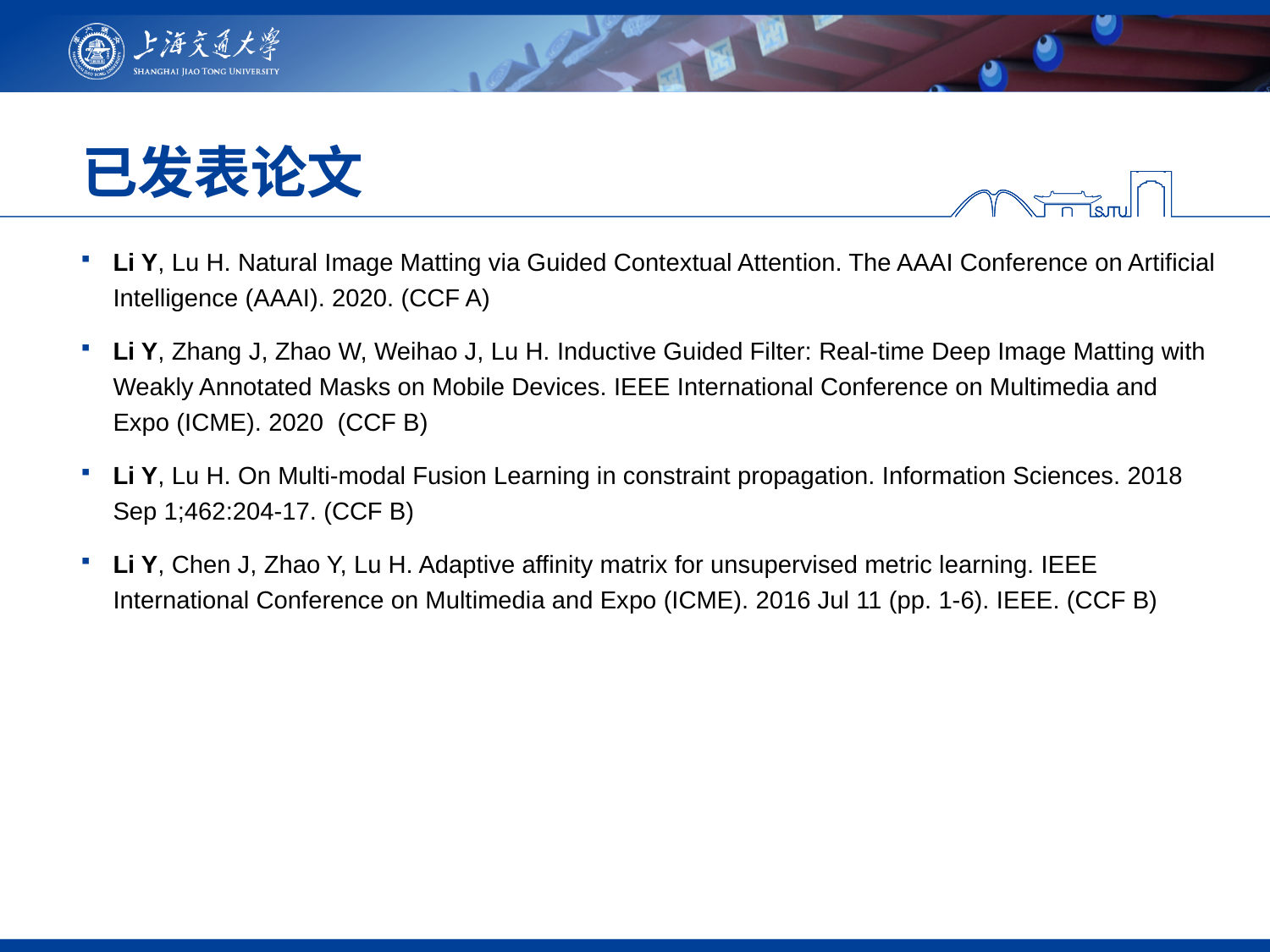

# 已发表论文
Li Y, Lu H. Natural Image Matting via Guided Contextual Attention. The AAAI Conference on Artificial Intelligence (AAAI). 2020. (CCF A)
Li Y, Zhang J, Zhao W, Weihao J, Lu H. Inductive Guided Filter: Real-time Deep Image Matting with Weakly Annotated Masks on Mobile Devices. IEEE International Conference on Multimedia and Expo (ICME). 2020  (CCF B)
Li Y, Lu H. On Multi-modal Fusion Learning in constraint propagation. Information Sciences. 2018 Sep 1;462:204-17. (CCF B)
Li Y, Chen J, Zhao Y, Lu H. Adaptive affinity matrix for unsupervised metric learning. IEEE International Conference on Multimedia and Expo (ICME). 2016 Jul 11 (pp. 1-6). IEEE. (CCF B)